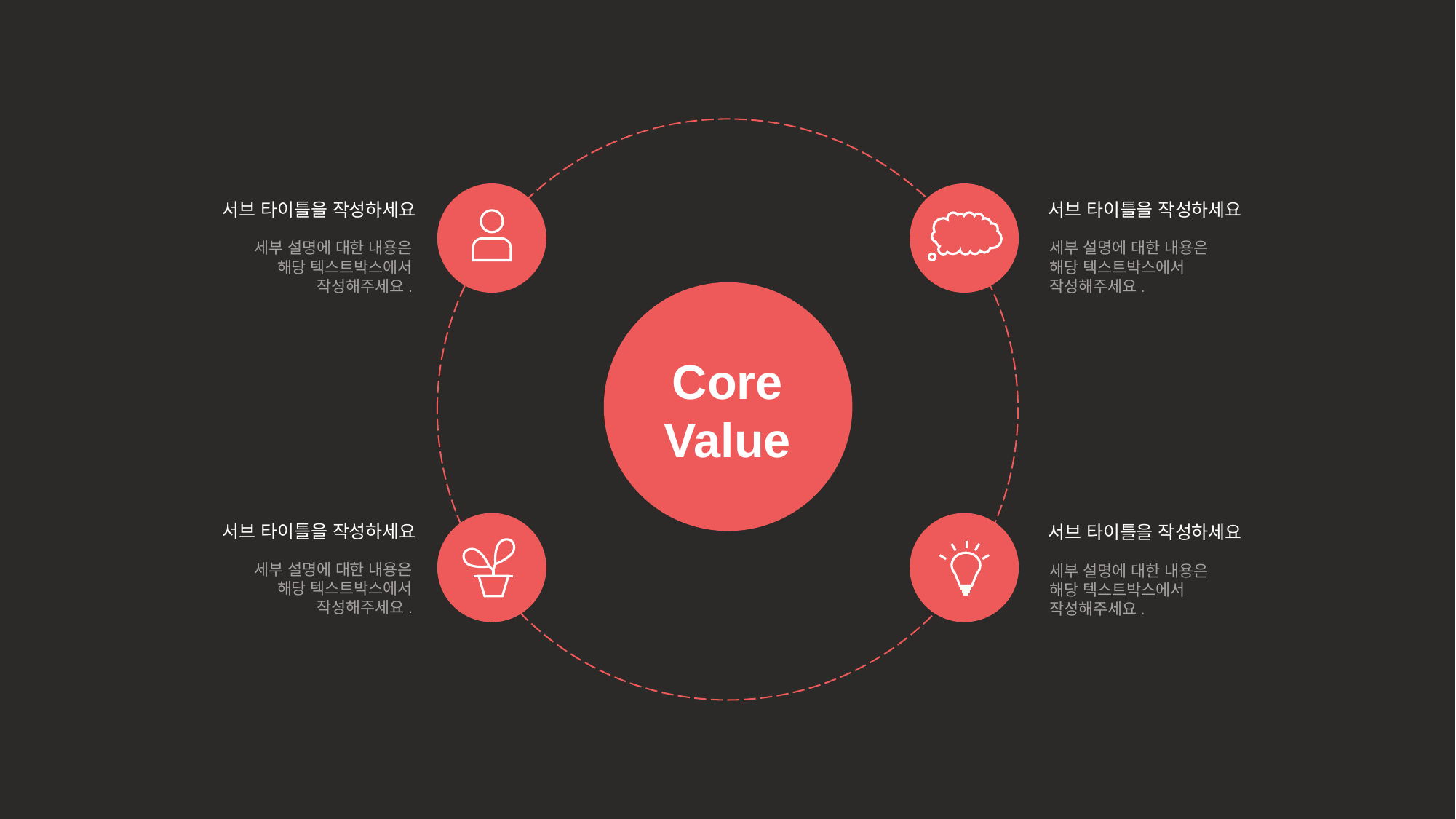

서브 타이틀을 작성하세요
세부 설명에 대한 내용은
해당 텍스트박스에서
작성해주세요.

서브 타이틀을 작성하세요
세부 설명에 대한 내용은
해당 텍스트박스에서
작성해주세요.

Core
Value

서브 타이틀을 작성하세요
세부 설명에 대한 내용은
해당 텍스트박스에서
작성해주세요.

서브 타이틀을 작성하세요
세부 설명에 대한 내용은
해당 텍스트박스에서
작성해주세요.